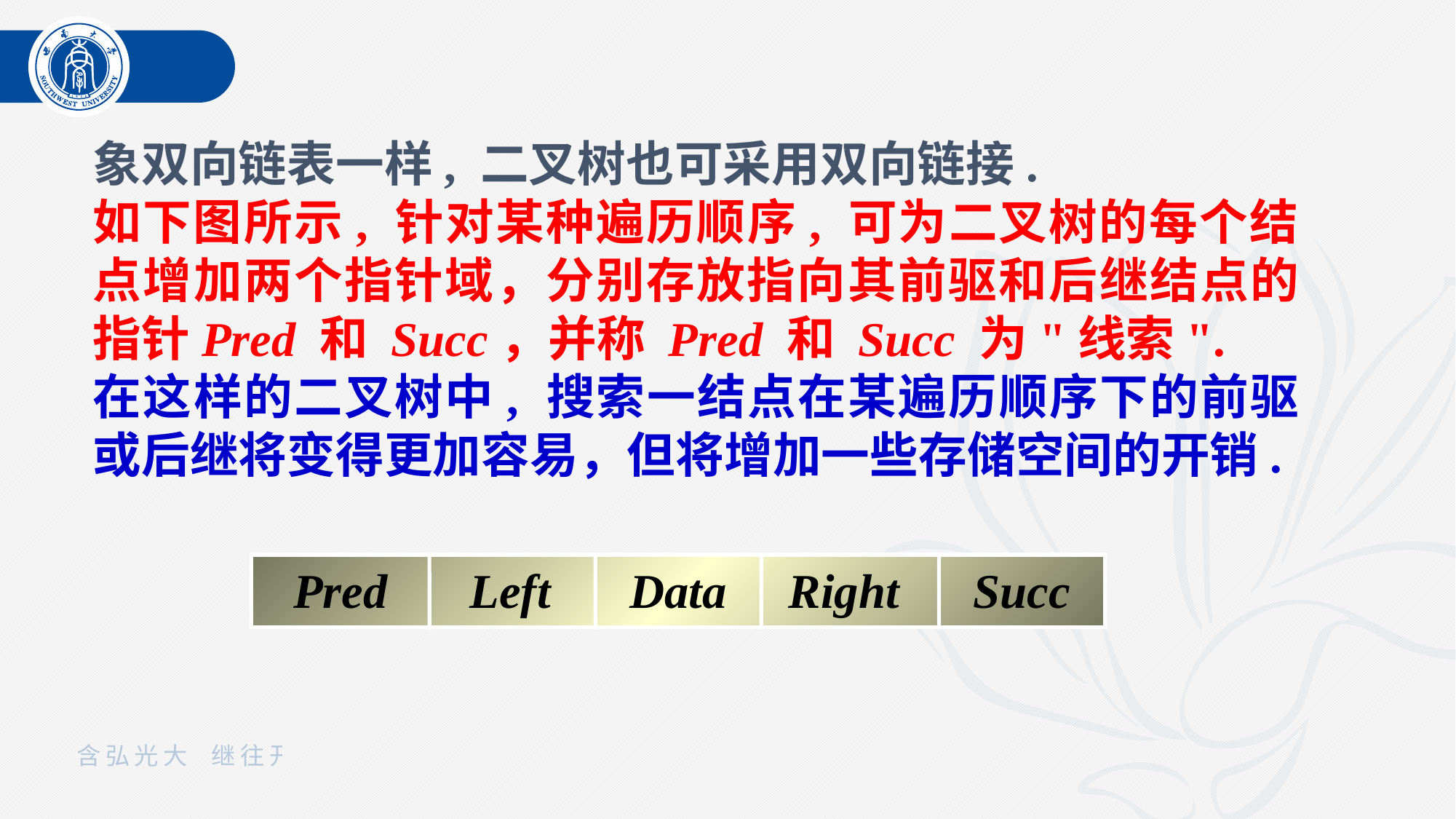

象双向链表一样, 二叉树也可采用双向链接.
如下图所示, 针对某种遍历顺序, 可为二叉树的每个结点增加两个指针域，分别存放指向其前驱和后继结点的指针Pred 和 Succ，并称 Pred 和 Succ 为"线索".
在这样的二叉树中, 搜索一结点在某遍历顺序下的前驱或后继将变得更加容易，但将增加一些存储空间的开销.

Pred

Left

Data
Right

Succ